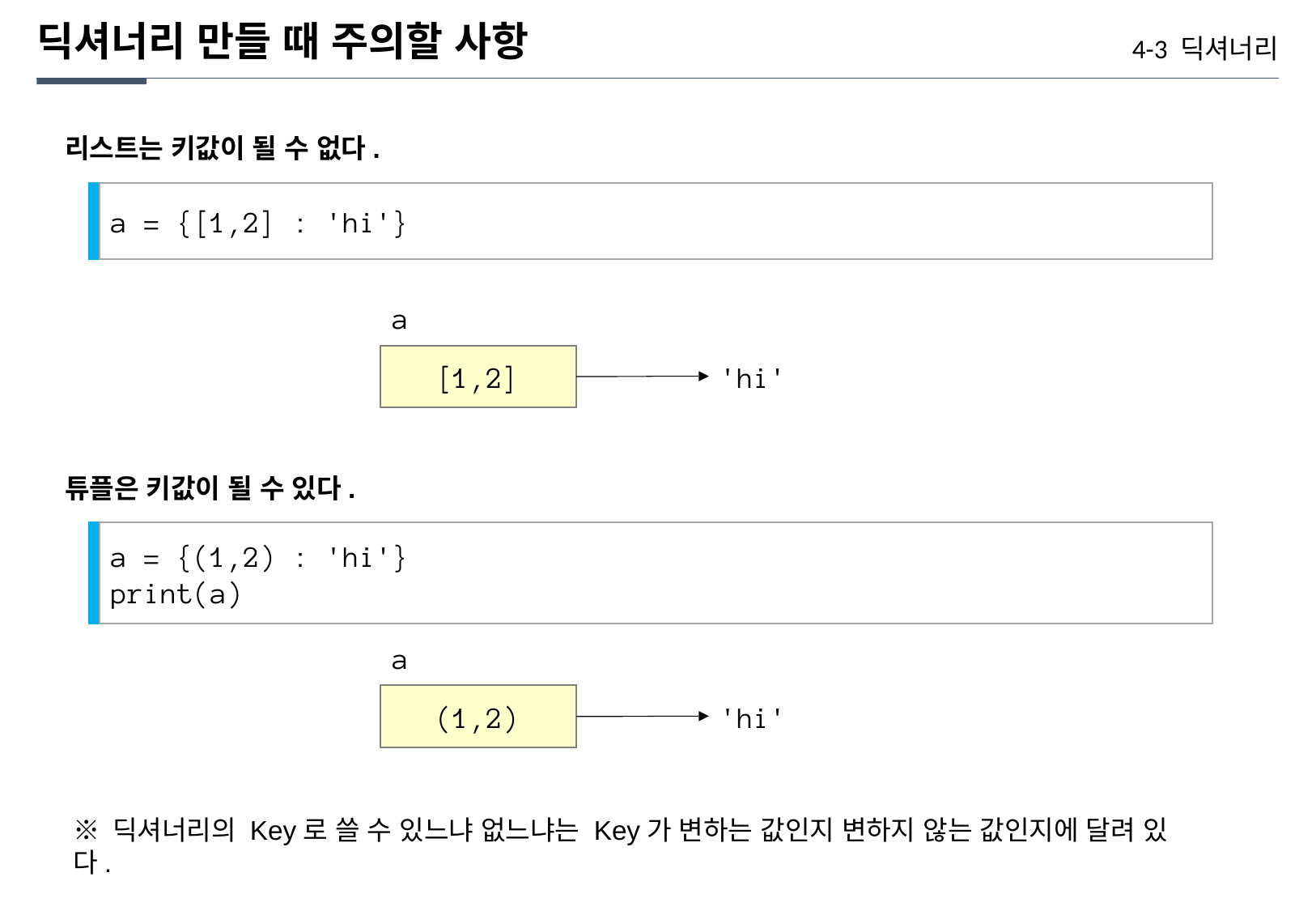

딕셔너리 만들 때 주의할 사항
4-3 딕셔너리
리스트는 키값이 될 수 없다.
a = {[1,2] : 'hi'}

a
[1,2]
'hi'
튜플은 키값이 될 수 있다.
a = {(1,2) : 'hi'}
print(a)

a
(1,2)
'hi'
※ 딕셔너리의 Key로 쓸 수 있느냐 없느냐는 Key가 변하는 값인지 변하지 않는 값인지에 달려 있다.